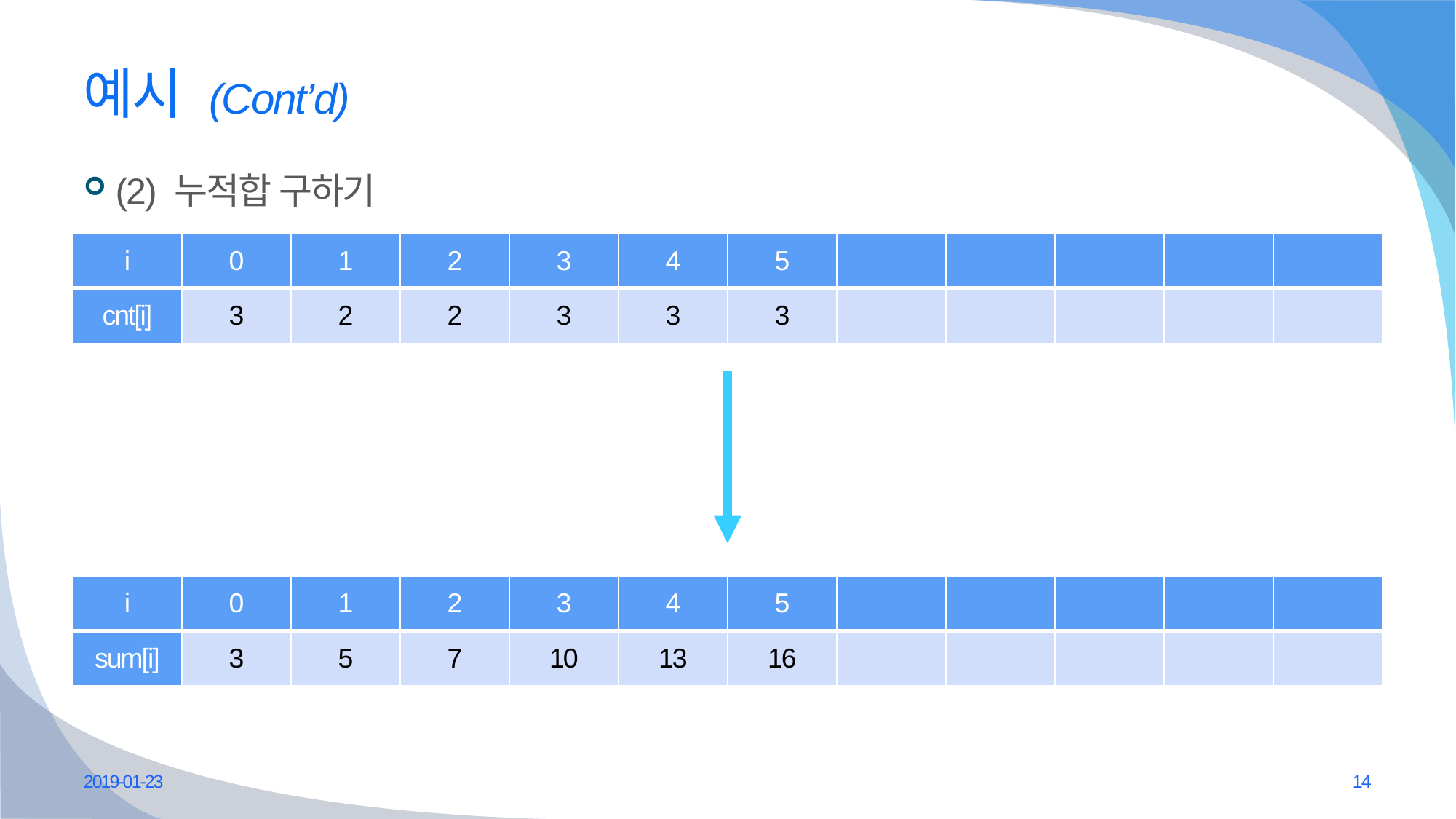

# 예시 (Cont’d)
(2) 누적합 구하기
| i | 0 | 1 | 2 | 3 | 4 | 5 |  |  |  |  |  |
| --- | --- | --- | --- | --- | --- | --- | --- | --- | --- | --- | --- |
| cnt[i] | 3 | 2 | 2 | 3 | 3 | 3 |  |  |  |  |  |
| i | 0 | 1 | 2 | 3 | 4 | 5 |  |  |  |  |  |
| --- | --- | --- | --- | --- | --- | --- | --- | --- | --- | --- | --- |
| sum[i] | 3 | 5 | 7 | 10 | 13 | 16 |  |  |  |  |  |
2019-01-23
14